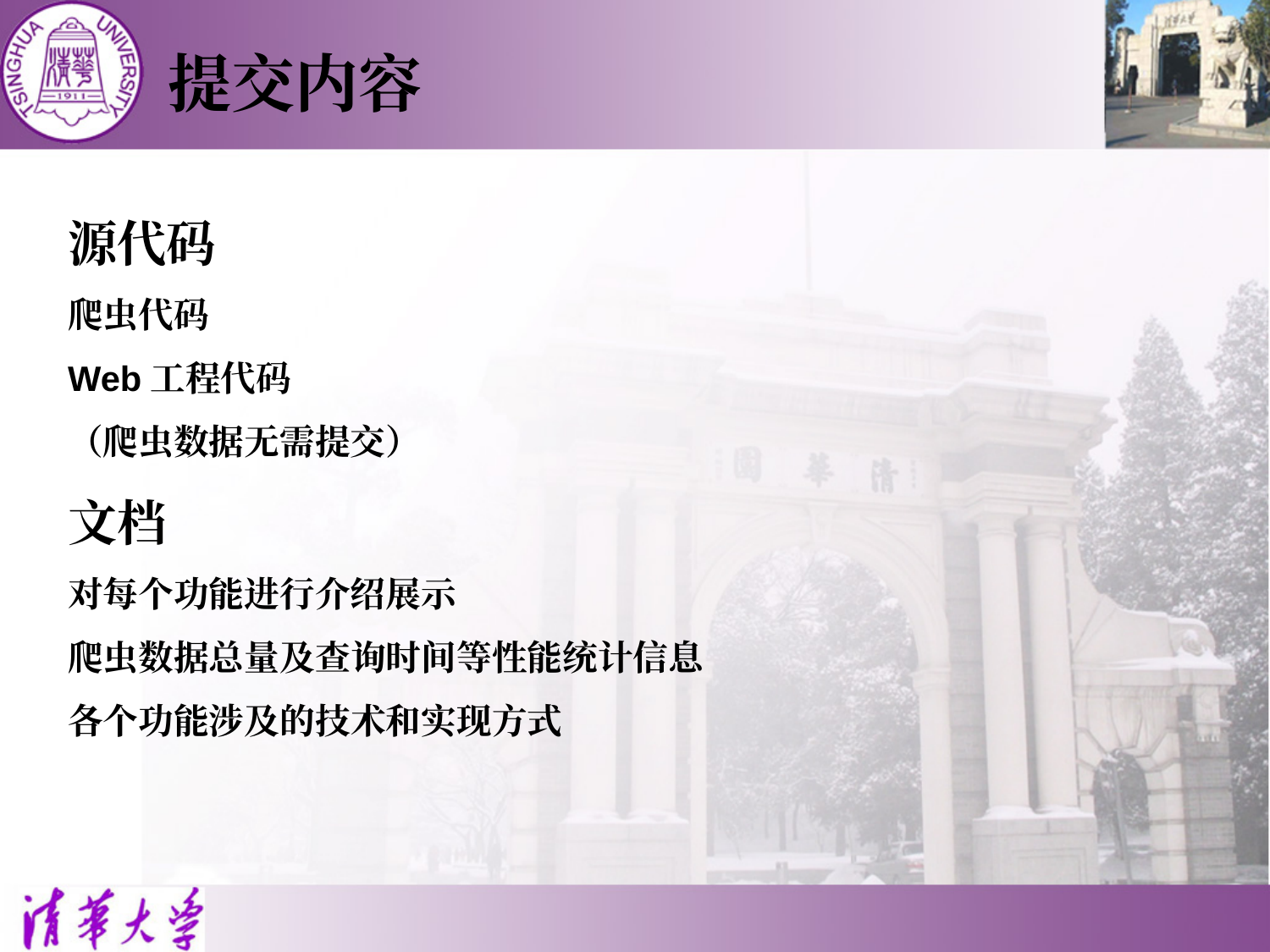

提交内容
源代码
爬虫代码
Web工程代码
（爬虫数据无需提交）
文档
对每个功能进行介绍展示
爬虫数据总量及查询时间等性能统计信息
各个功能涉及的技术和实现方式